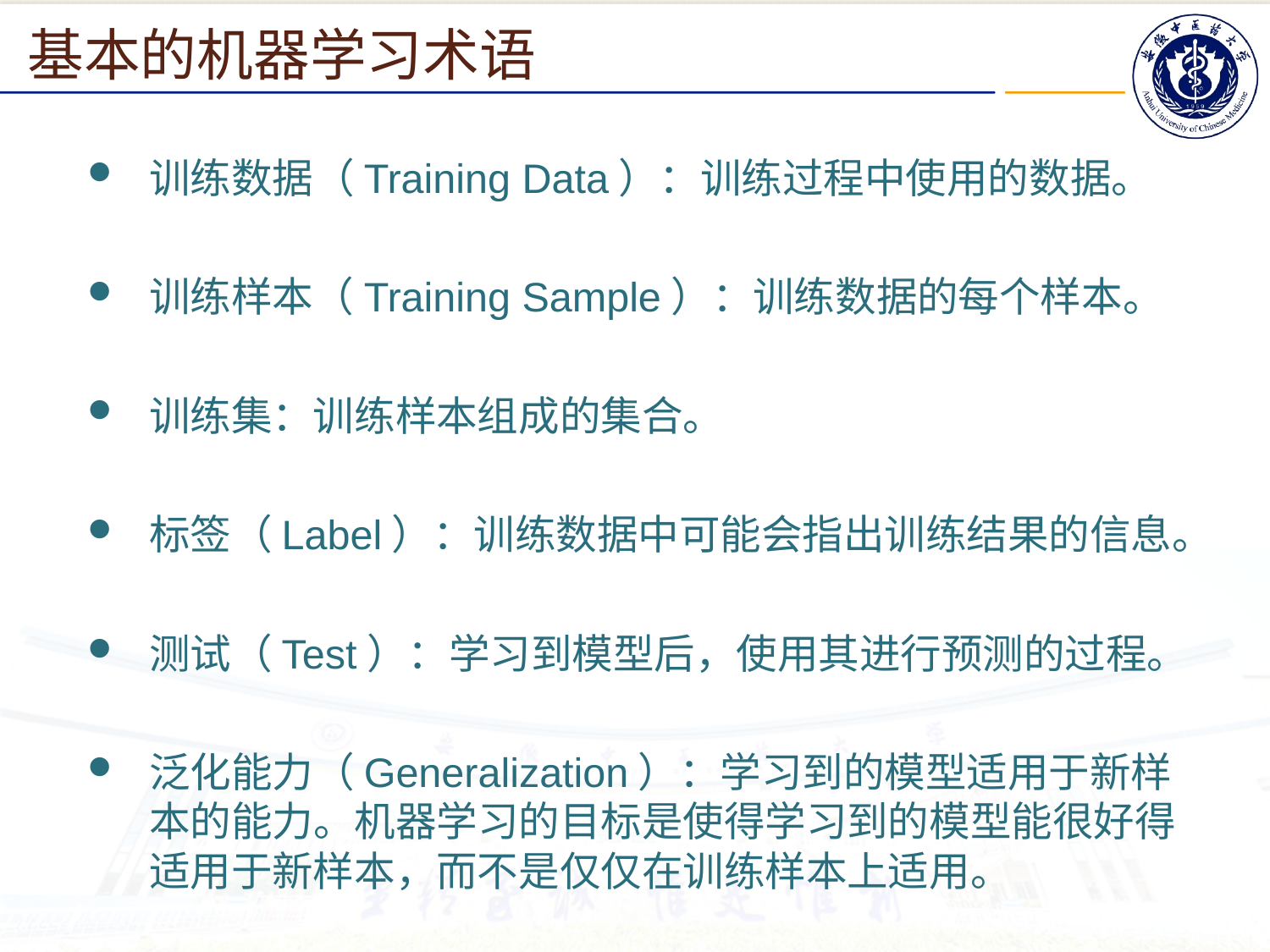

基本的机器学习术语

训练数据（Training Data）：训练过程中使用的数据。

训练样本（Training Sample）：训练数据的每个样本。

训练集：训练样本组成的集合。

标签（Label）：训练数据中可能会指出训练结果的信息。

测试（Test）：学习到模型后，使用其进行预测的过程。

泛化能力（Generalization）：学习到的模型适用于新样本的能力。机器学习的目标是使得学习到的模型能很好得适用于新样本，而不是仅仅在训练样本上适用。